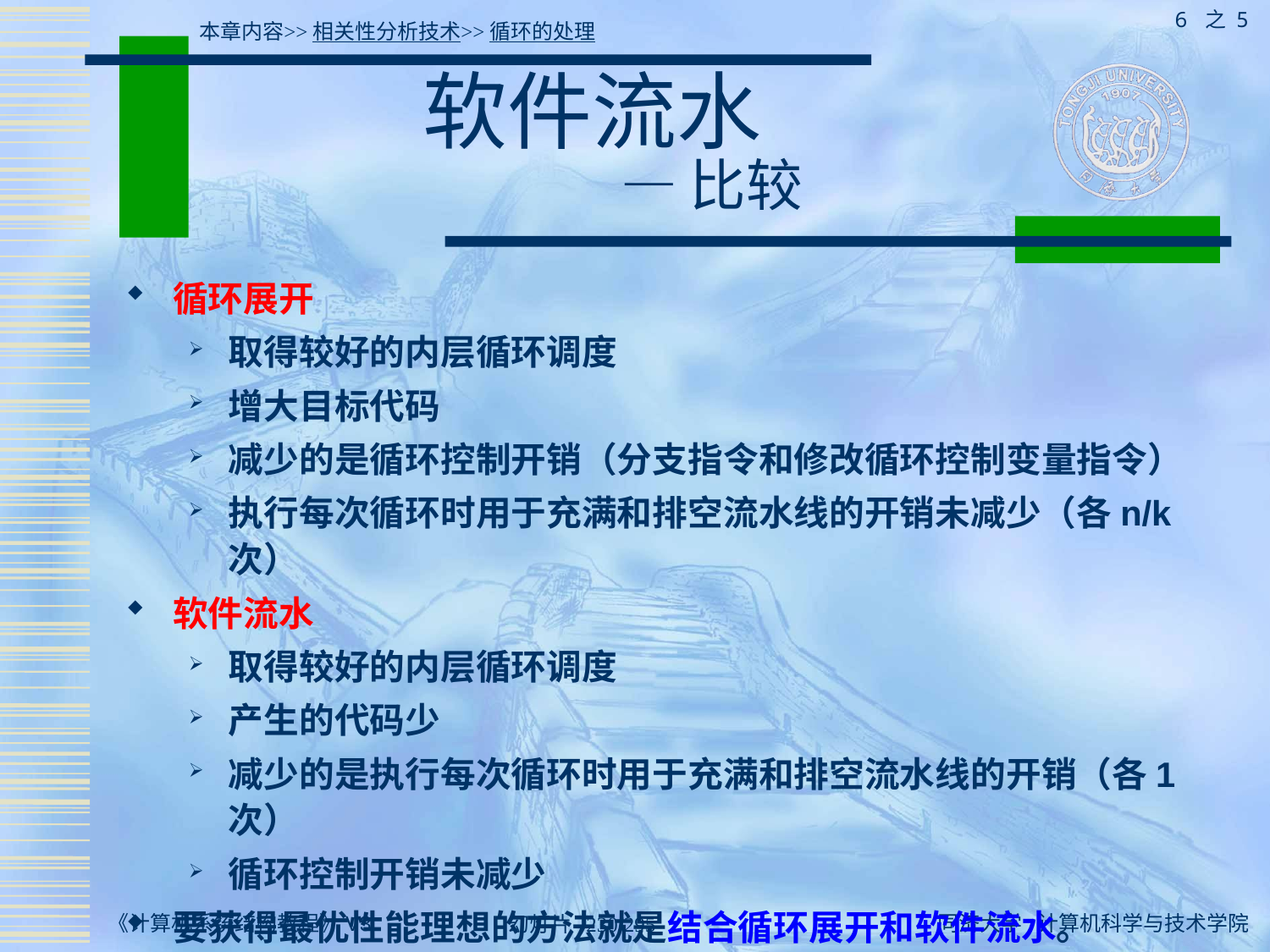

6 之 5
本章内容>>相关性分析技术>>循环的处理
# 软件流水 — 比较
循环展开
取得较好的内层循环调度
增大目标代码
减少的是循环控制开销（分支指令和修改循环控制变量指令）
执行每次循环时用于充满和排空流水线的开销未减少（各n/k次）
软件流水
取得较好的内层循环调度
产生的代码少
减少的是执行每次循环时用于充满和排空流水线的开销（各1次）
循环控制开销未减少
要获得最优性能理想的方法就是结合循环展开和软件流水。